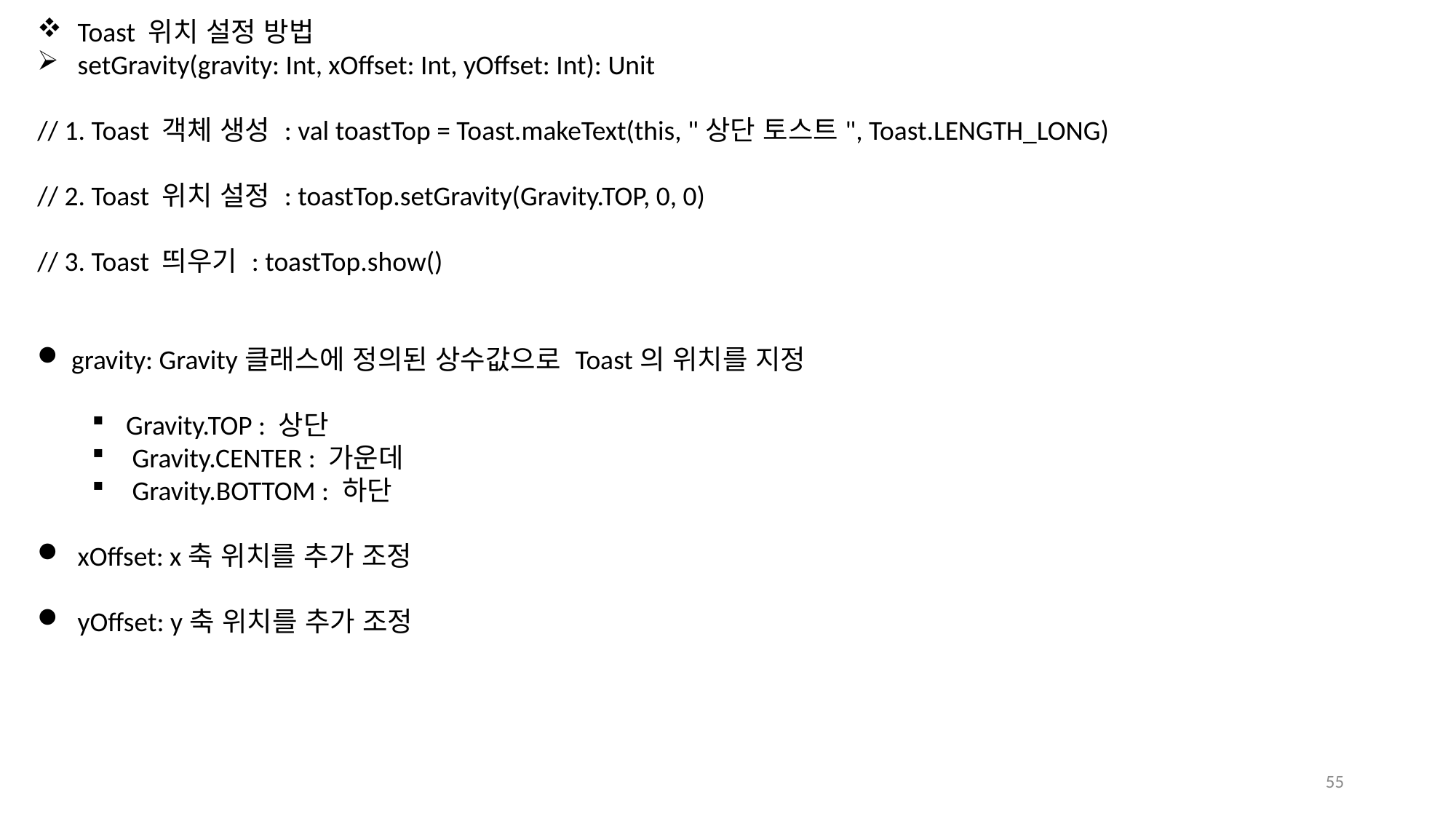

Toast 위치 설정 방법
 setGravity(gravity: Int, xOffset: Int, yOffset: Int): Unit

// 1. Toast 객체 생성 : val toastTop = Toast.makeText(this, "상단 토스트", Toast.LENGTH_LONG)

// 2. Toast 위치 설정 : toastTop.setGravity(Gravity.TOP, 0, 0)

// 3. Toast 띄우기 : toastTop.show()

gravity: Gravity클래스에 정의된 상수값으로 Toast의 위치를 지정

Gravity.TOP : 상단
 Gravity.CENTER : 가운데
 Gravity.BOTTOM : 하단

 xOffset: x축 위치를 추가 조정

 yOffset: y축 위치를 추가 조정
55